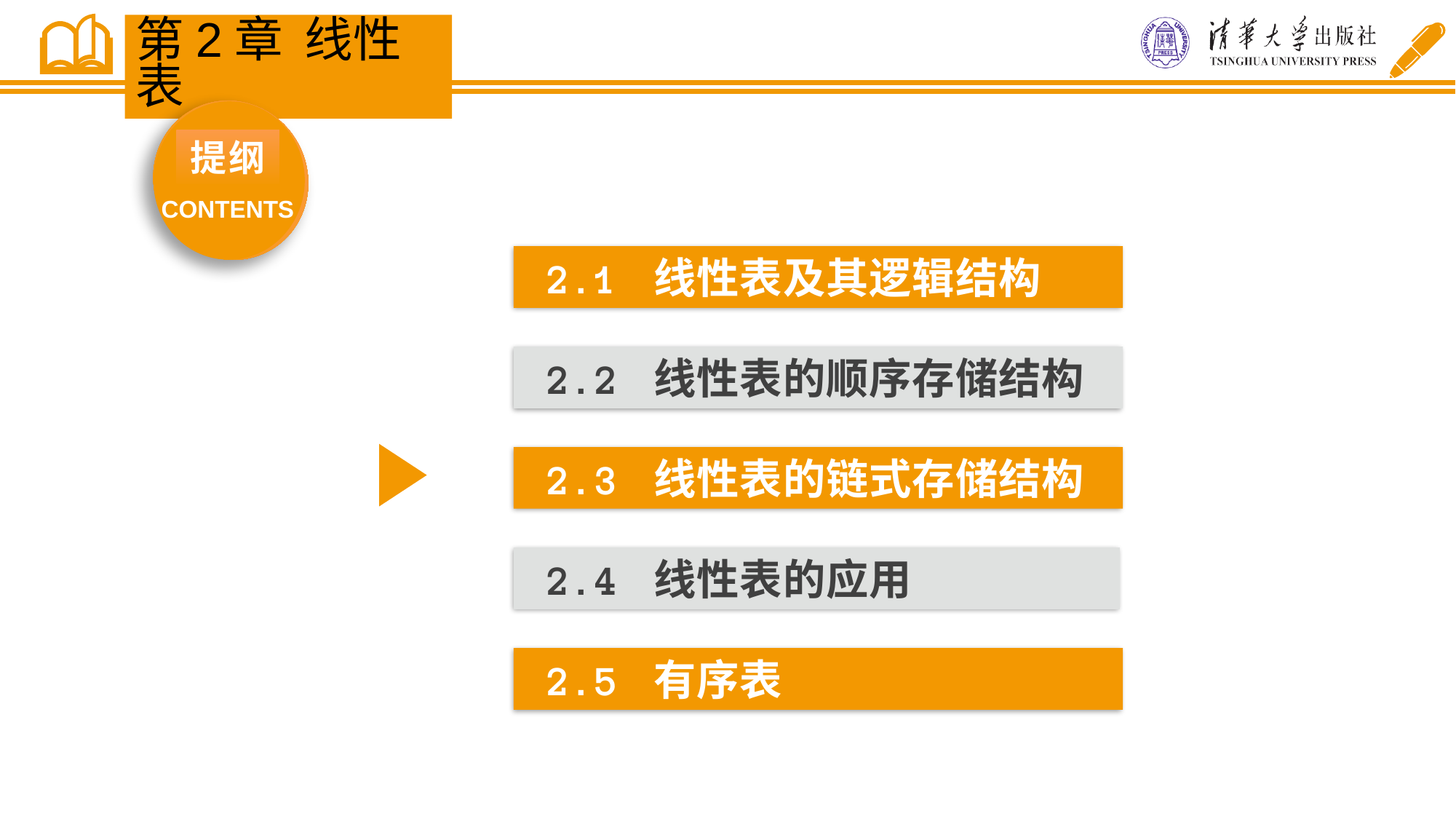

第2章  线性表

提纲
CONTENTS
2.1 线性表及其逻辑结构
2.2 线性表的顺序存储结构
2.3 线性表的链式存储结构

2.4 线性表的应用
2.5 有序表